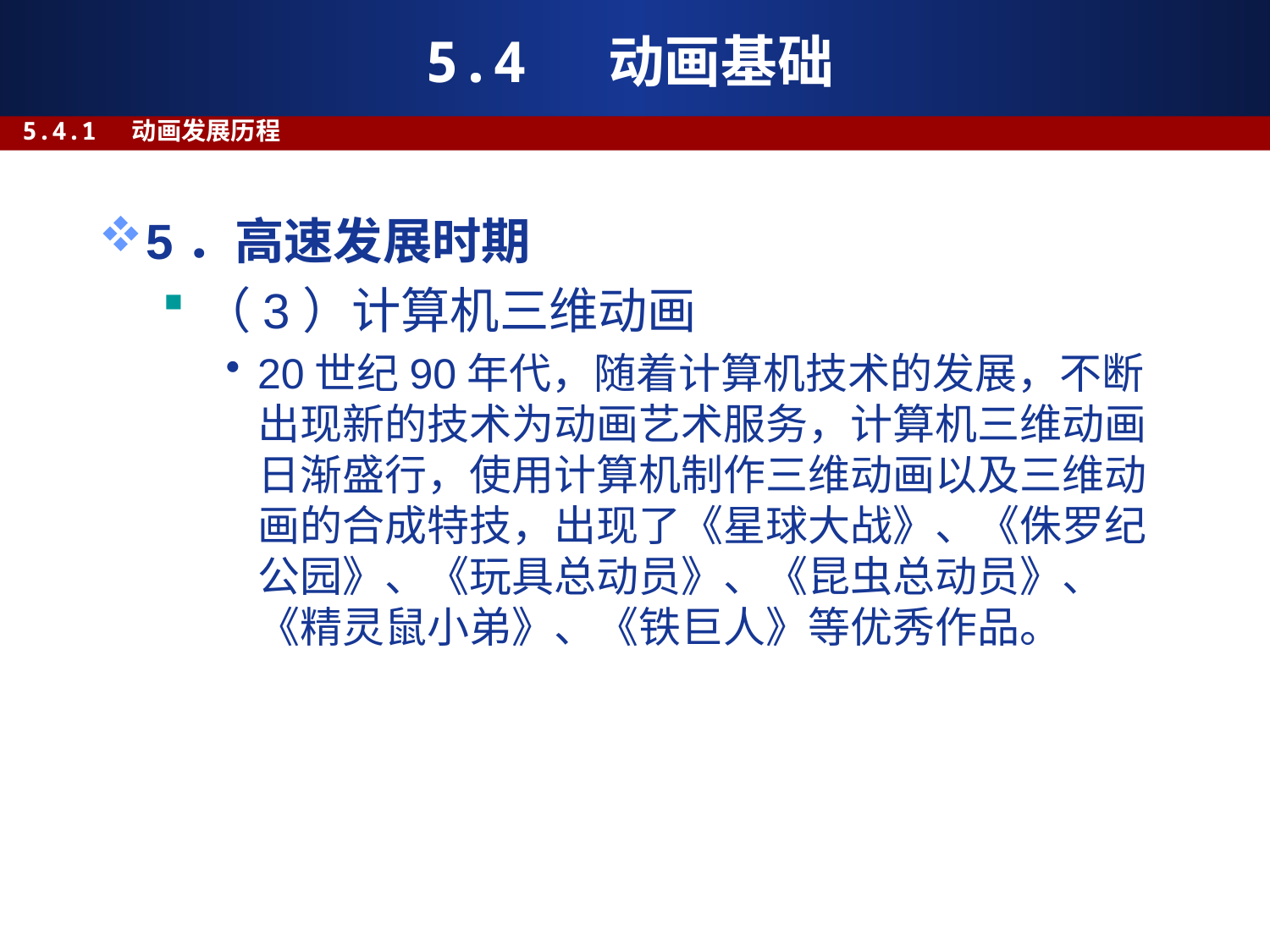

# 5.4  动画基础
5.4.1  动画发展历程
5．高速发展时期
（3）计算机三维动画
20世纪90年代，随着计算机技术的发展，不断出现新的技术为动画艺术服务，计算机三维动画日渐盛行，使用计算机制作三维动画以及三维动画的合成特技，出现了《星球大战》、《侏罗纪公园》、《玩具总动员》、《昆虫总动员》、《精灵鼠小弟》、《铁巨人》等优秀作品。